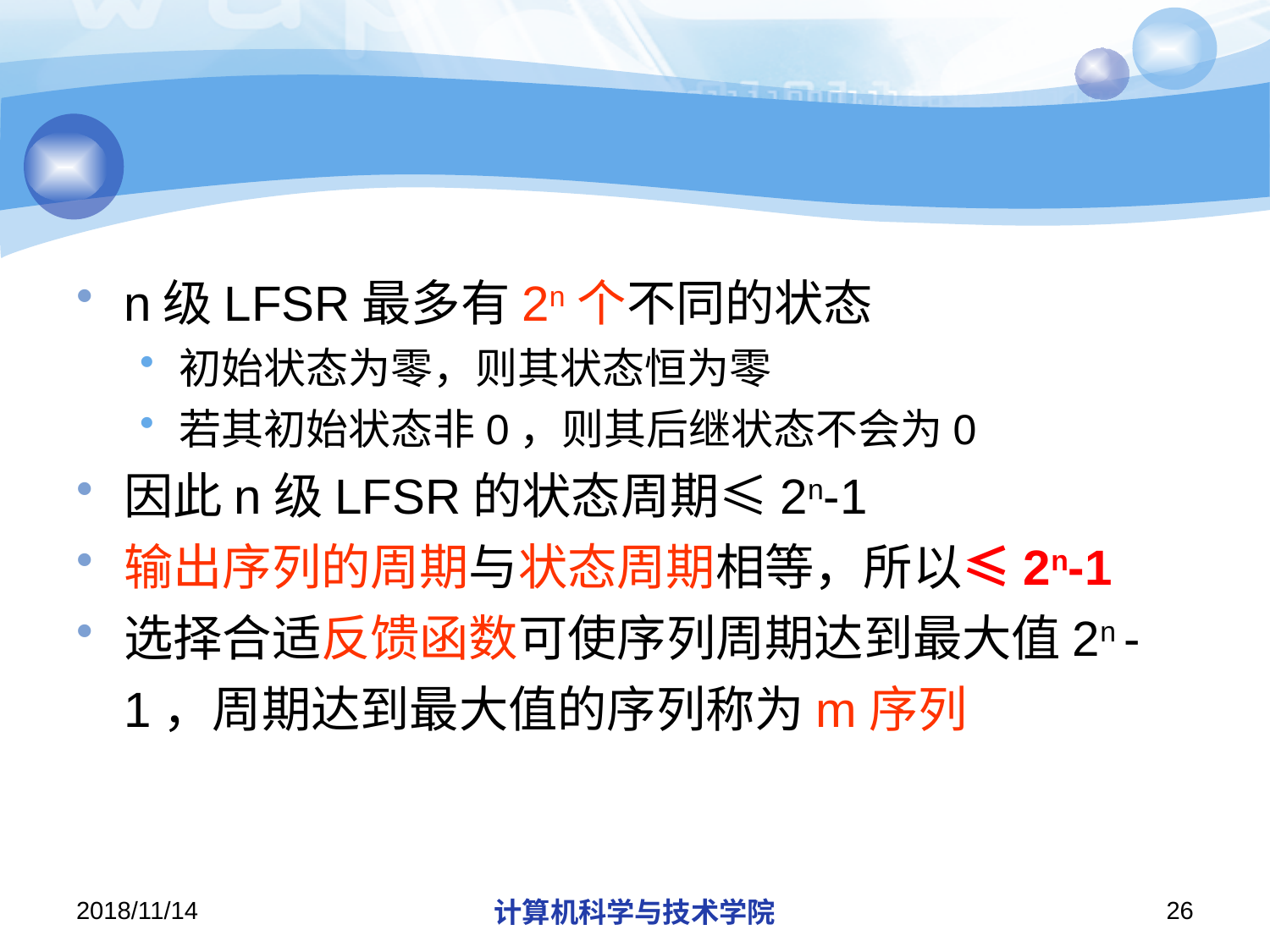

#
n级LFSR最多有2n个不同的状态
初始状态为零，则其状态恒为零
若其初始状态非0，则其后继状态不会为0
因此n级LFSR的状态周期≤2n-1
输出序列的周期与状态周期相等，所以≤2n-1
选择合适反馈函数可使序列周期达到最大值2n -1，周期达到最大值的序列称为m序列
2018/11/14
计算机科学与技术学院
26